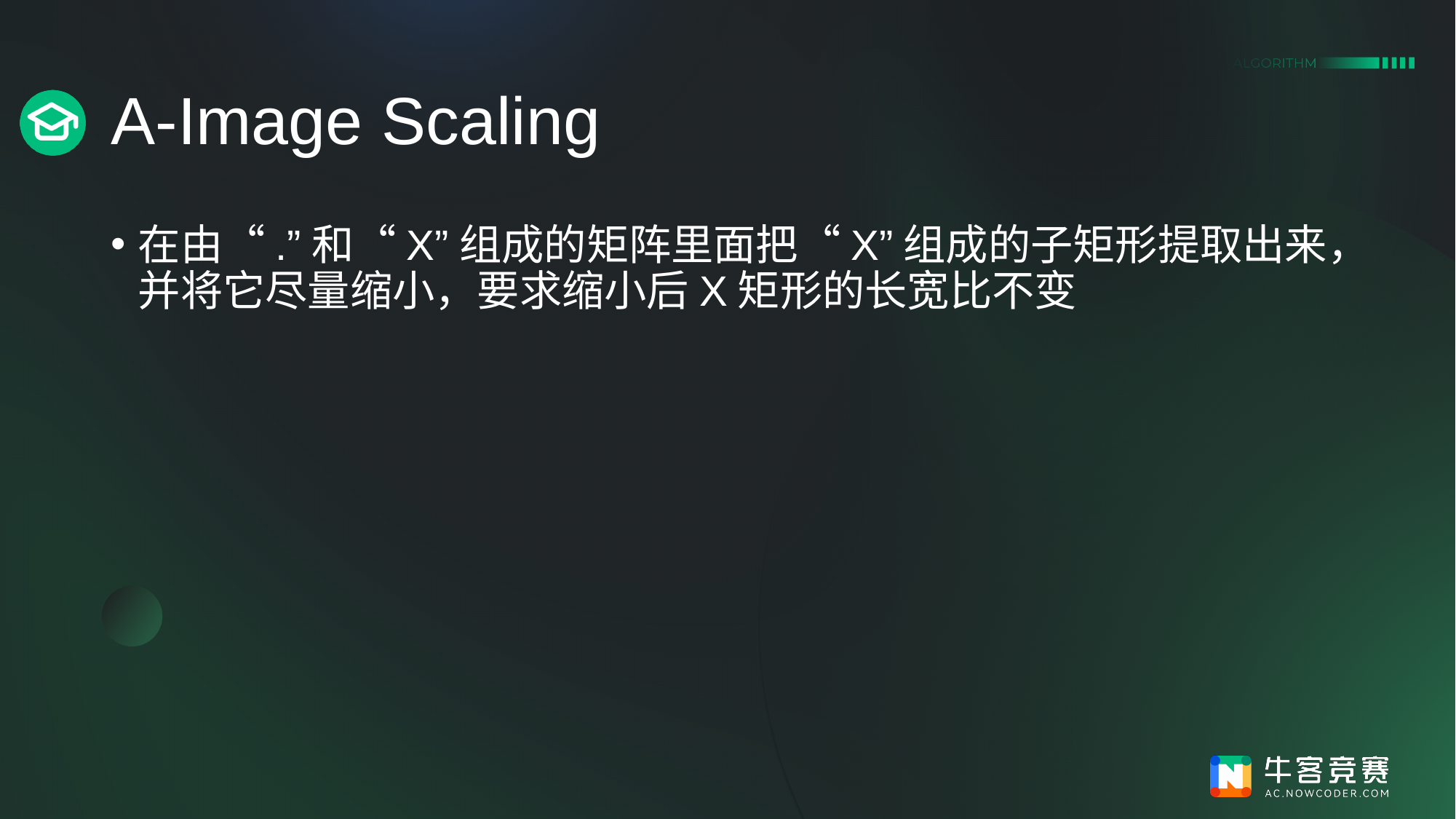

# A-Image Scaling
在由“.”和“X”组成的矩阵里面把“X”组成的子矩形提取出来，并将它尽量缩小，要求缩小后X矩形的长宽比不变